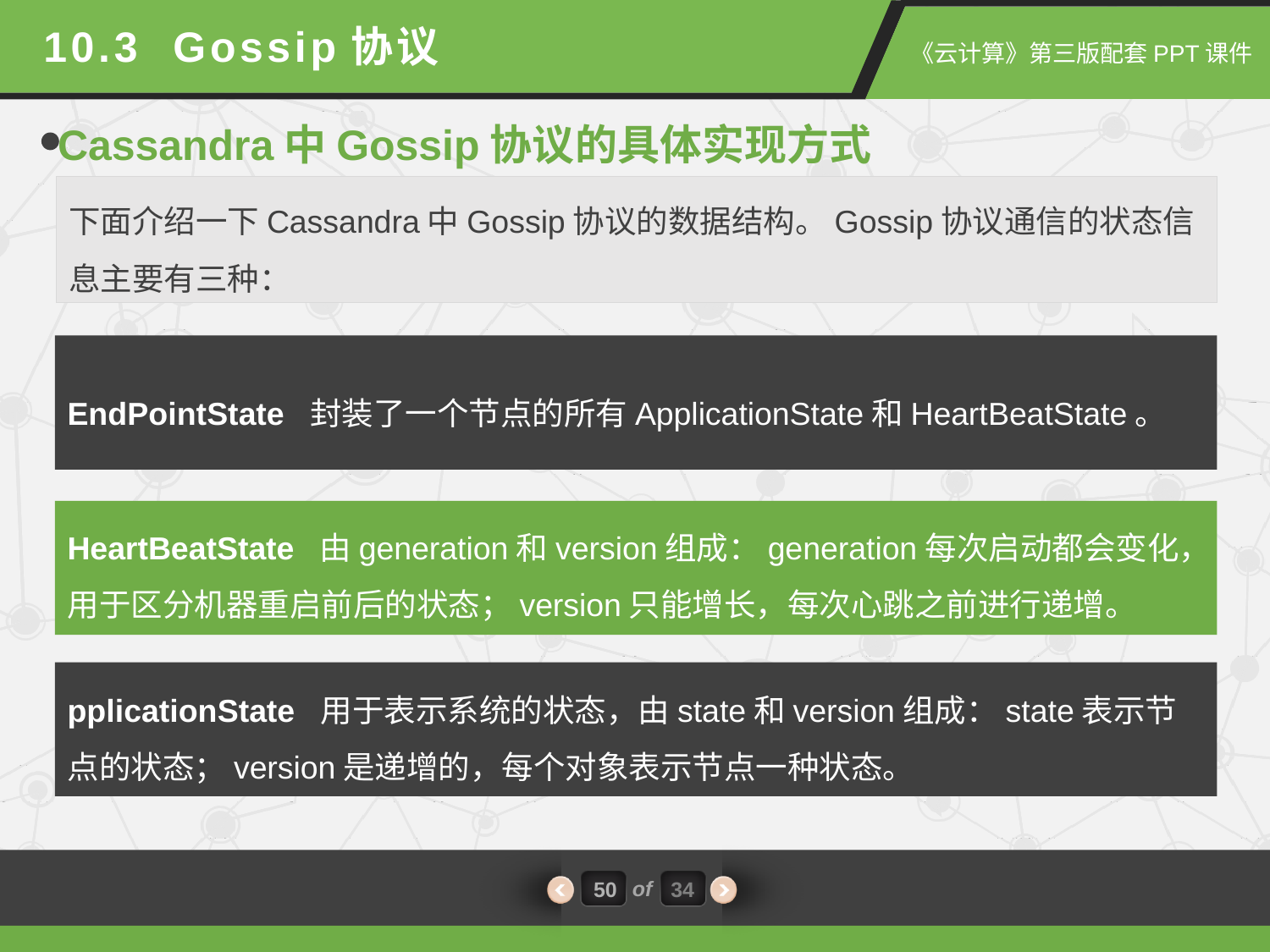

10.3  Gossip协议
Cassandra中Gossip协议的具体实现方式

下面介绍一下Cassandra中Gossip协议的数据结构。Gossip协议通信的状态信息主要有三种：

EndPointState  封装了一个节点的所有ApplicationState和HeartBeatState。

HeartBeatState  由generation和version组成：generation每次启动都会变化，用于区分机器重启前后的状态；version只能增长，每次心跳之前进行递增。

pplicationState  用于表示系统的状态，由state和version组成：state表示节点的状态；version是递增的，每个对象表示节点一种状态。
50